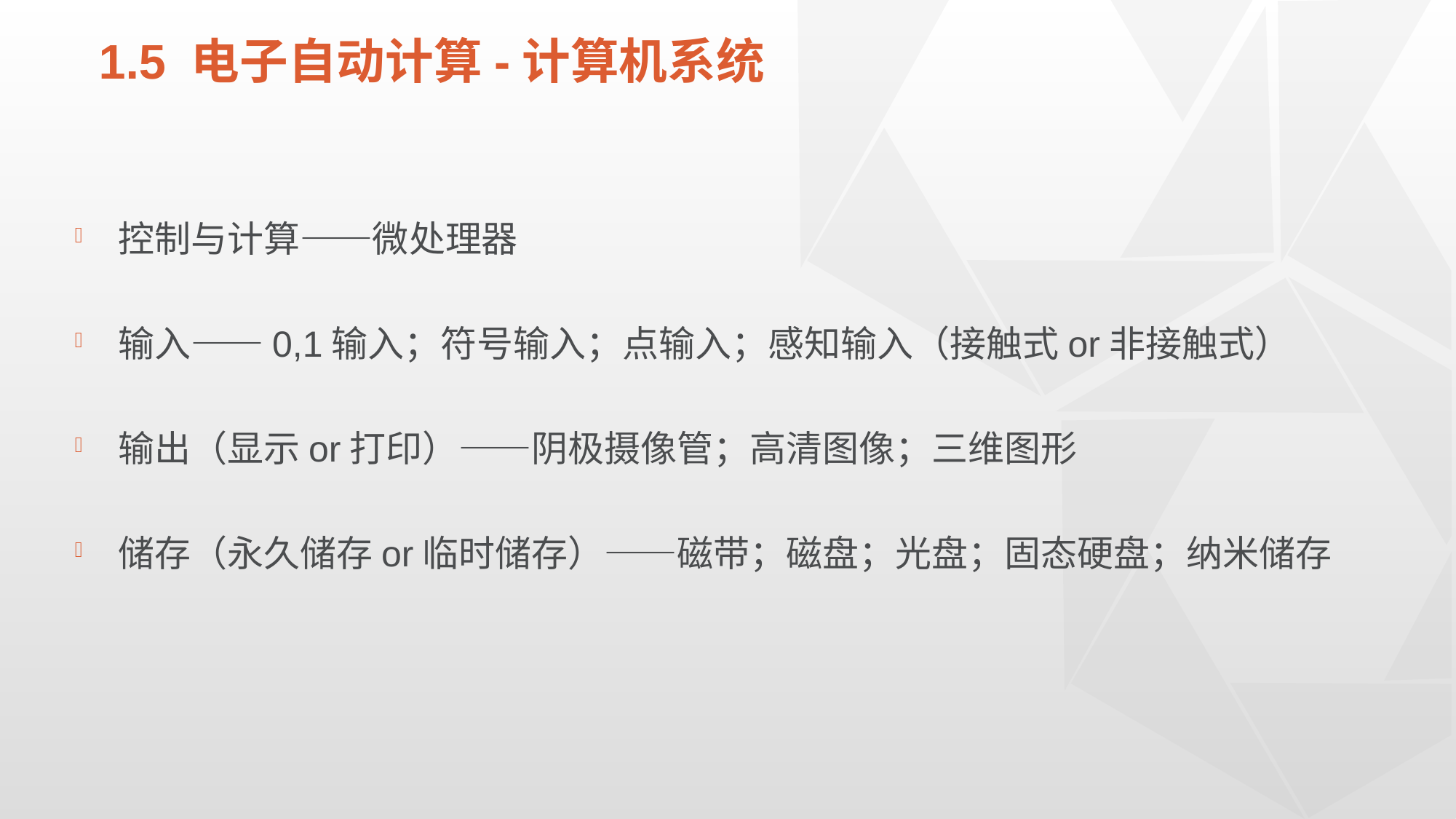

1.5 电子自动计算-计算机系统
控制与计算——微处理器

输入——0,1输入；符号输入；点输入；感知输入（接触式or非接触式）

输出（显示or打印）——阴极摄像管；高清图像；三维图形

储存（永久储存or临时储存）——磁带；磁盘；光盘；固态硬盘；纳米储存